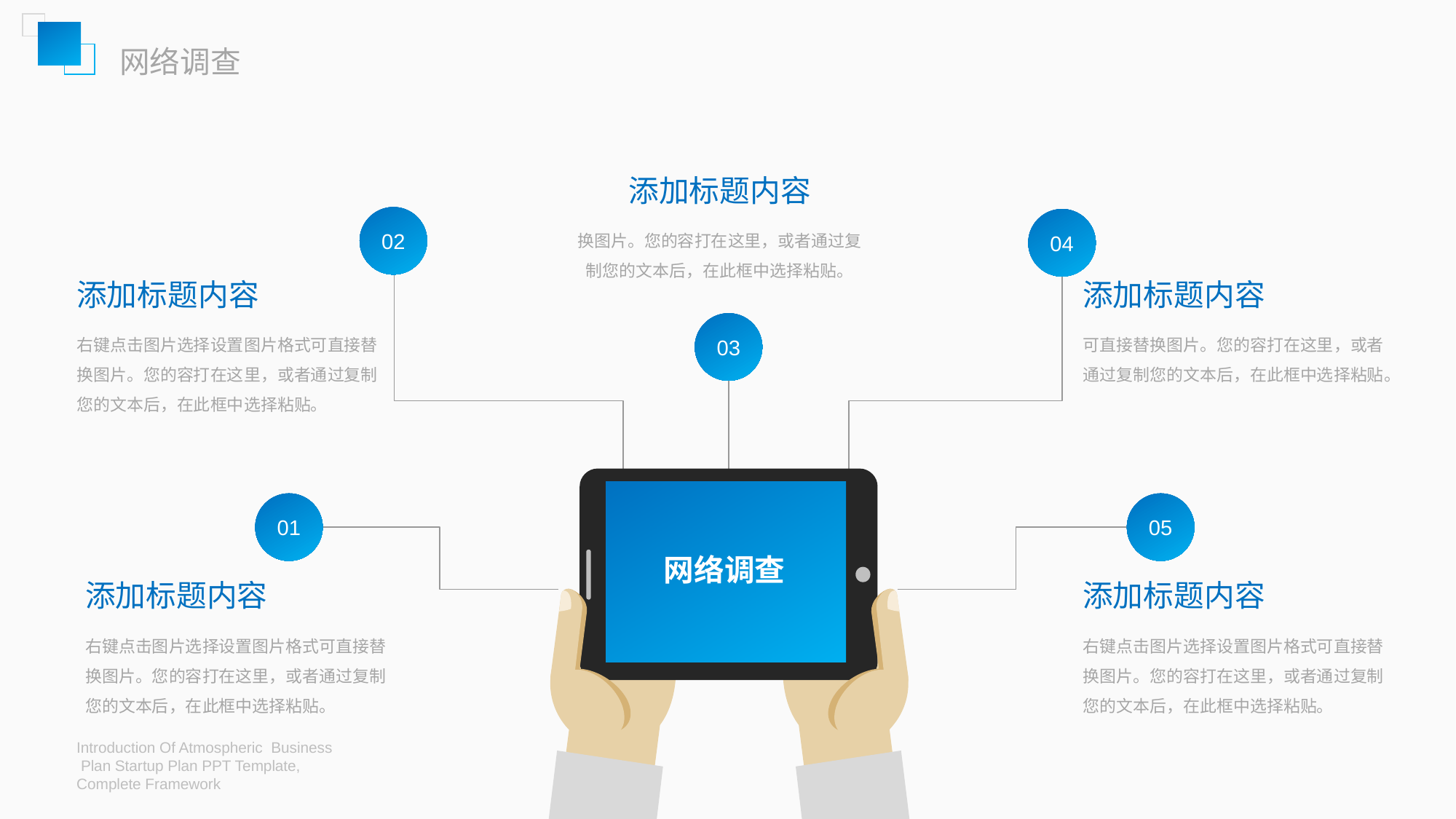

网络调查

添加标题内容
换图片。您的容打在这里，或者通过复制您的文本后，在此框中选择粘贴。
02
04
添加标题内容
右键点击图片选择设置图片格式可直接替换图片。您的容打在这里，或者通过复制您的文本后，在此框中选择粘贴。
添加标题内容
可直接替换图片。您的容打在这里，或者通过复制您的文本后，在此框中选择粘贴。
03

01
05
网络调查
添加标题内容
右键点击图片选择设置图片格式可直接替换图片。您的容打在这里，或者通过复制您的文本后，在此框中选择粘贴。
添加标题内容
右键点击图片选择设置图片格式可直接替换图片。您的容打在这里，或者通过复制您的文本后，在此框中选择粘贴。
Introduction Of Atmospheric  Business
 Plan Startup Plan PPT Template,
Complete Framework